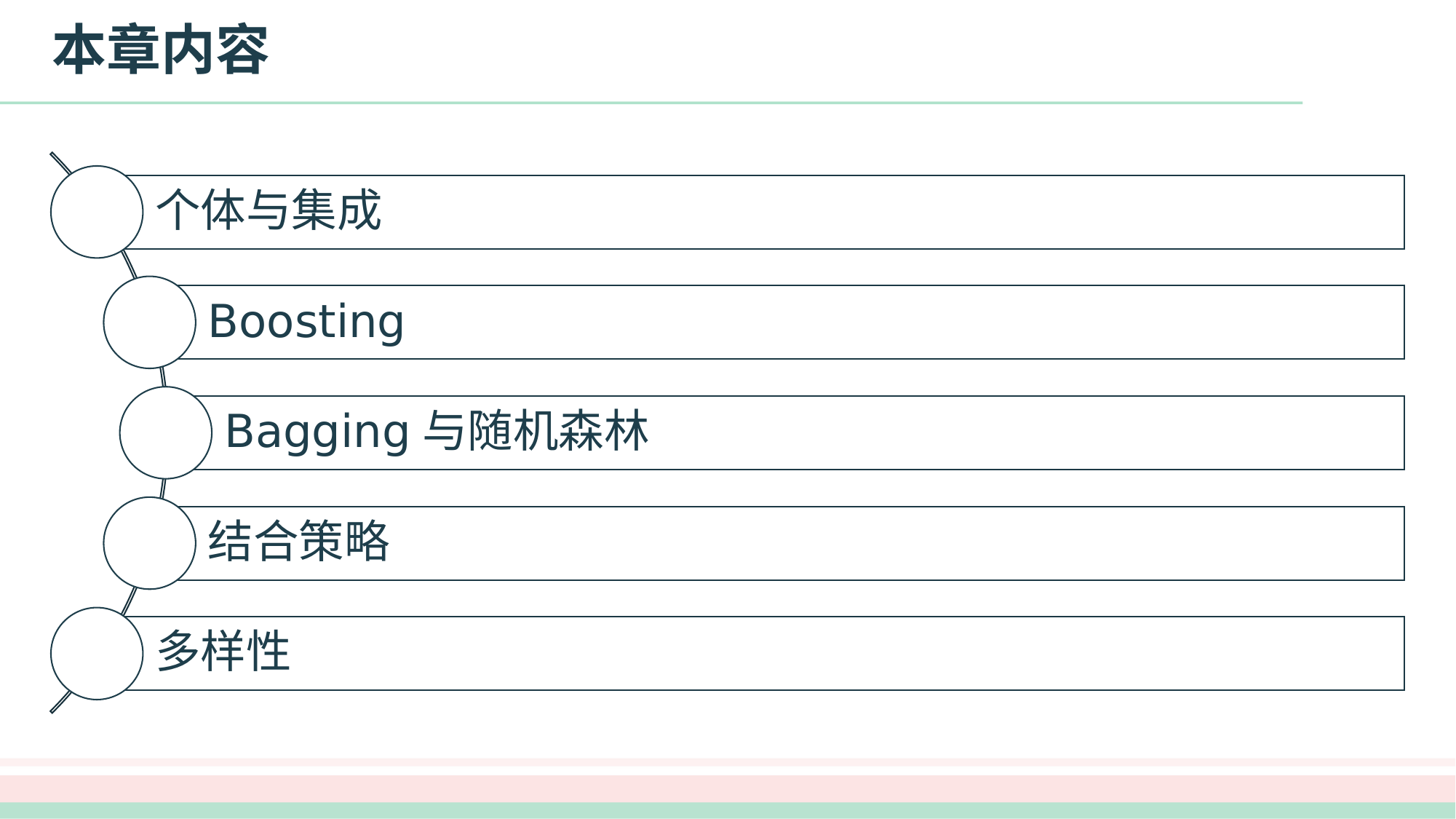

# 本章内容
个体与集成
Boosting
Bagging与随机森林
结合策略
多样性